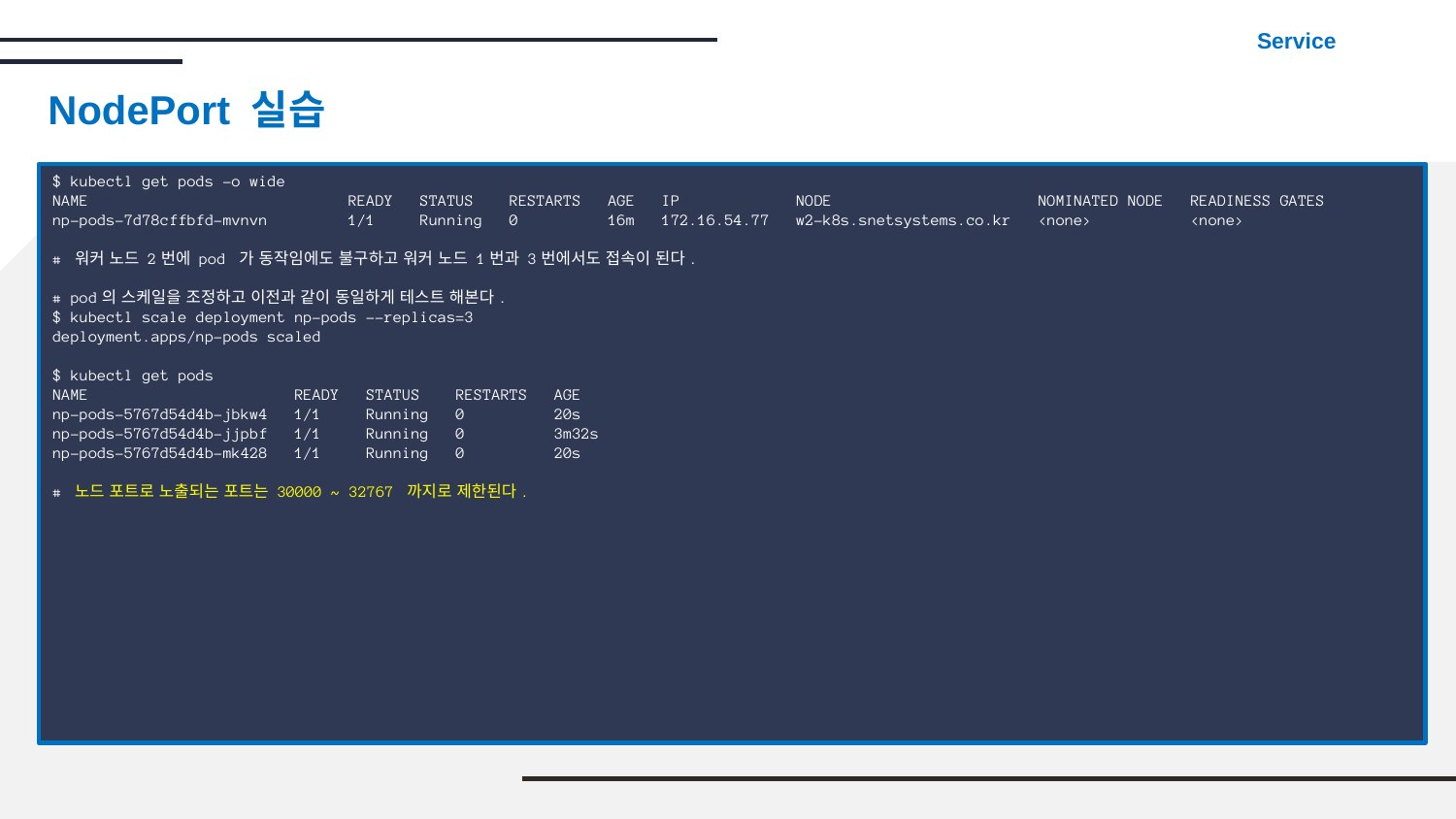

Service
NodePort 실습

$ kubectl get pods -o wide
NAME                             READY   STATUS    RESTARTS   AGE   IP             NODE                       NOMINATED NODE   READINESS GATES
np-pods-7d78cffbfd-mvnvn         1/1     Running   0          16m   172.16.54.77   w2-k8s.snetsystems.co.kr   <none>           <none>

# 워커 노드 2번에 pod 가 동작임에도 불구하고 워커 노드 1번과 3번에서도 접속이 된다.

# pod의 스케일을 조정하고 이전과 같이 동일하게 테스트 해본다.
$ kubectl scale deployment np-pods --replicas=3
deployment.apps/np-pods scaled

$ kubectl get pods
NAME                       READY   STATUS    RESTARTS   AGE
np-pods-5767d54d4b-jbkw4   1/1     Running   0          20s
np-pods-5767d54d4b-jjpbf   1/1     Running   0          3m32s
np-pods-5767d54d4b-mk428   1/1     Running   0          20s

# 노드 포트로 노출되는 포트는 30000 ~ 32767 까지로 제한된다.